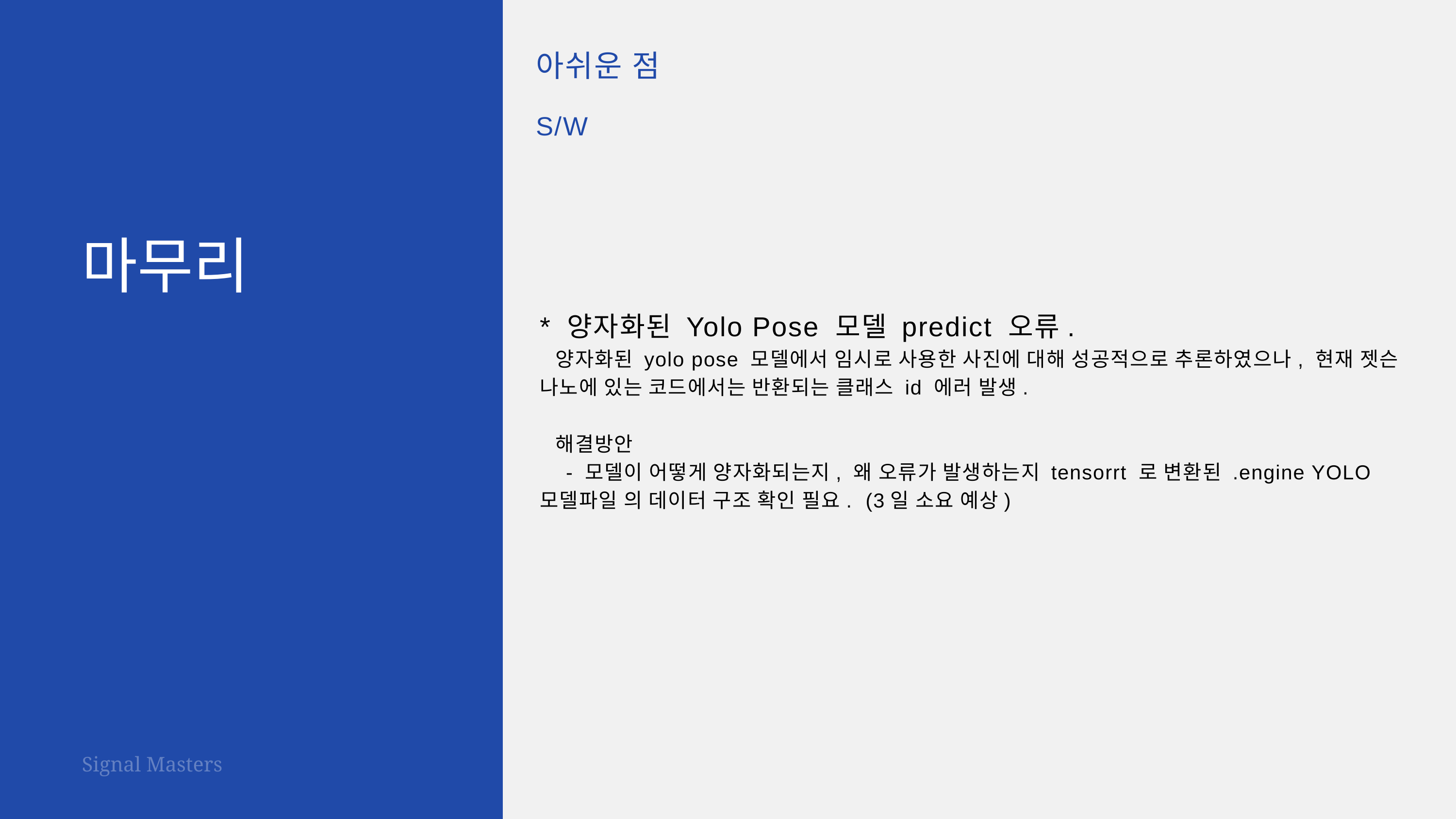

아쉬운 점
S/W

* 양자화된 Yolo Pose 모델 predict 오류.
  양자화된 yolo pose 모델에서 임시로 사용한 사진에 대해 성공적으로 추론하였으나, 현재 젯슨 나노에 있는 코드에서는 반환되는 클래스 id 에러 발생.

  해결방안
    - 모델이 어떻게 양자화되는지, 왜 오류가 발생하는지 tensorrt 로 변환된 .engine YOLO 모델파일 의 데이터 구조 확인 필요.  (3일 소요 예상)

마무리
Signal Masters